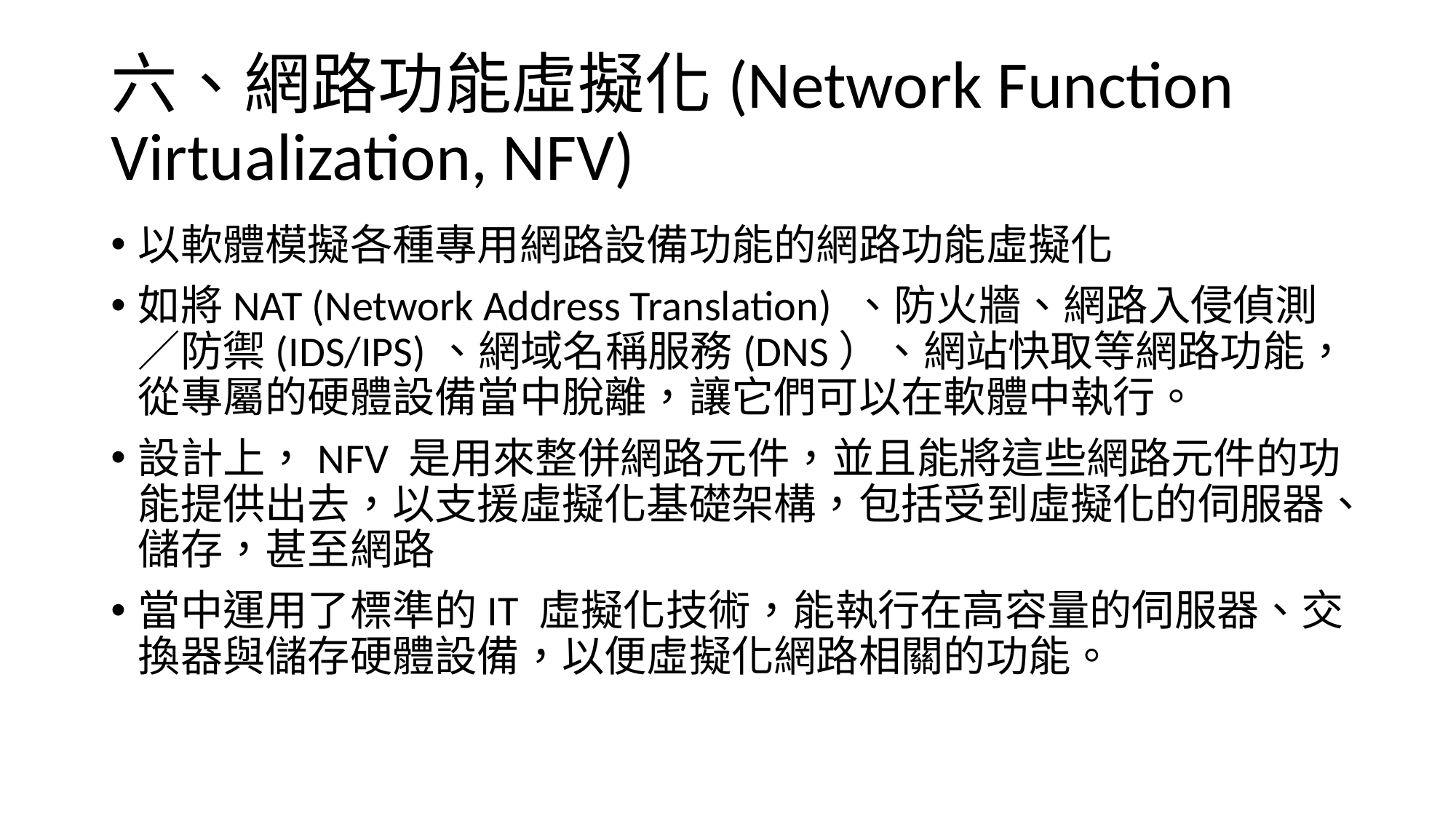

# 六、網路功能虛擬化(Network Function Virtualization, NFV)
以軟體模擬各種專用網路設備功能的網路功能虛擬化
如將NAT (Network Address Translation) 、防火牆、網路入侵偵測∕防禦(IDS/IPS)、網域名稱服務(DNS）、網站快取等網路功能，從專屬的硬體設備當中脫離，讓它們可以在軟體中執行。
設計上，NFV 是用來整併網路元件，並且能將這些網路元件的功能提供出去，以支援虛擬化基礎架構，包括受到虛擬化的伺服器、儲存，甚至網路
當中運用了標準的IT 虛擬化技術，能執行在高容量的伺服器、交換器與儲存硬體設備，以便虛擬化網路相關的功能。